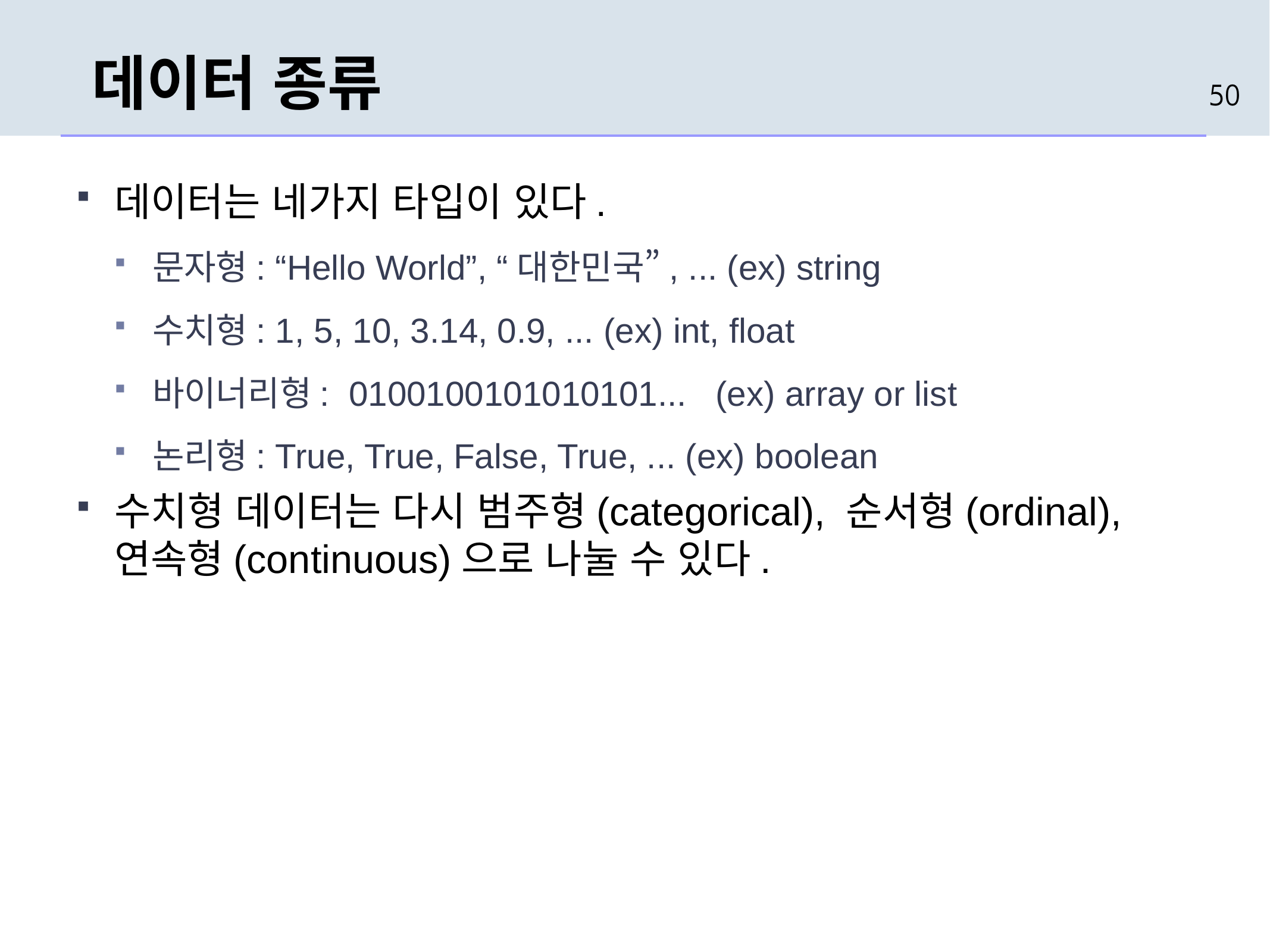

# 데이터 종류
50
데이터는 네가지 타입이 있다.
문자형: “Hello World”, “대한민국”, ... (ex) string
수치형: 1, 5, 10, 3.14, 0.9, ... (ex) int, float
바이너리형:  0100100101010101...   (ex) array or list
논리형: True, True, False, True, ... (ex) boolean
수치형 데이터는 다시 범주형(categorical), 순서형(ordinal), 연속형(continuous)으로 나눌 수 있다.